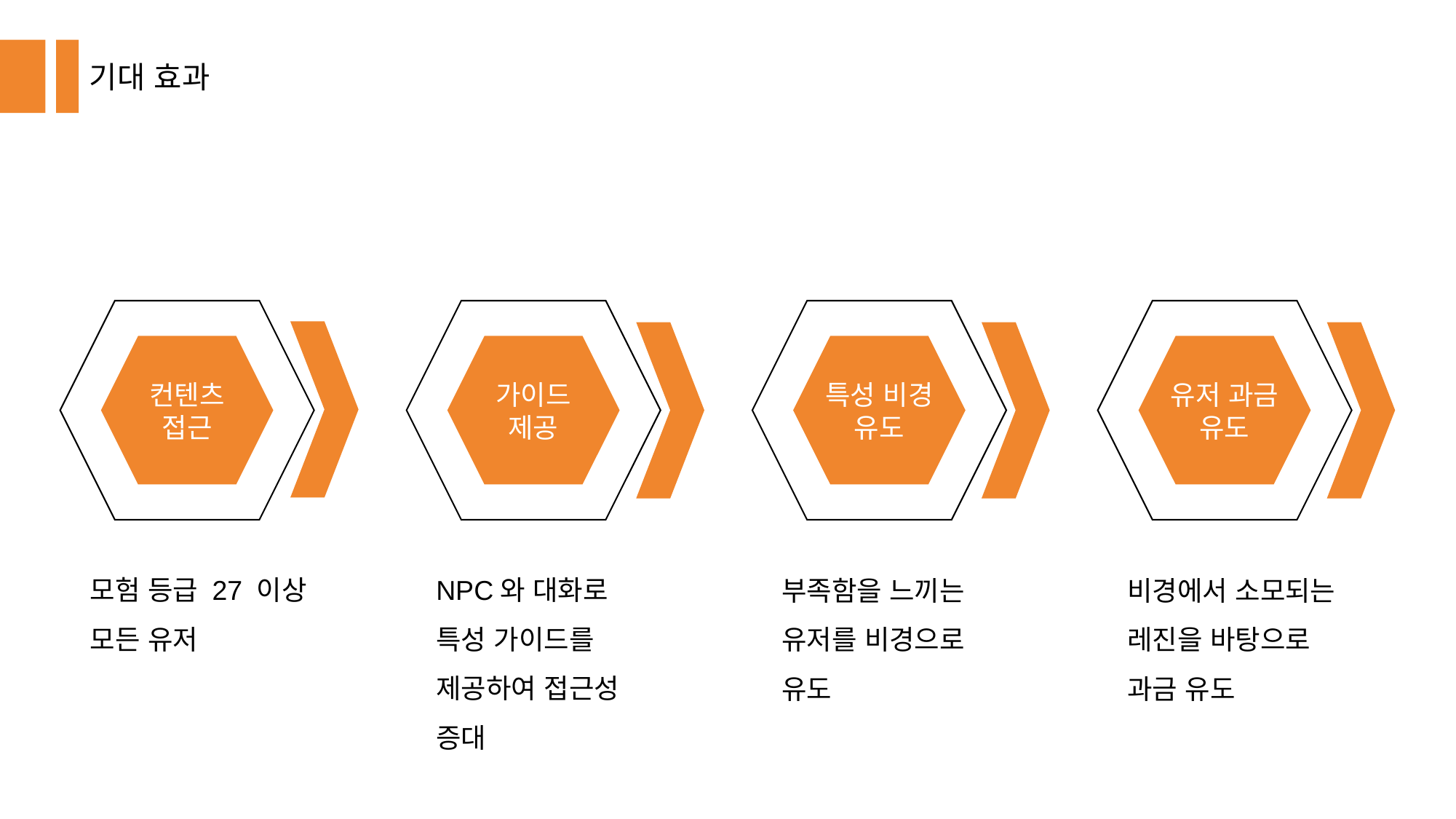

기대 효과

컨텐츠
접근

가이드
제공

특성 비경
유도

유저 과금
유도

모험 등급 27 이상
모든 유저
NPC와 대화로
특성 가이드를
제공하여 접근성 증대
부족함을 느끼는
유저를 비경으로 유도
비경에서 소모되는
레진을 바탕으로
과금 유도